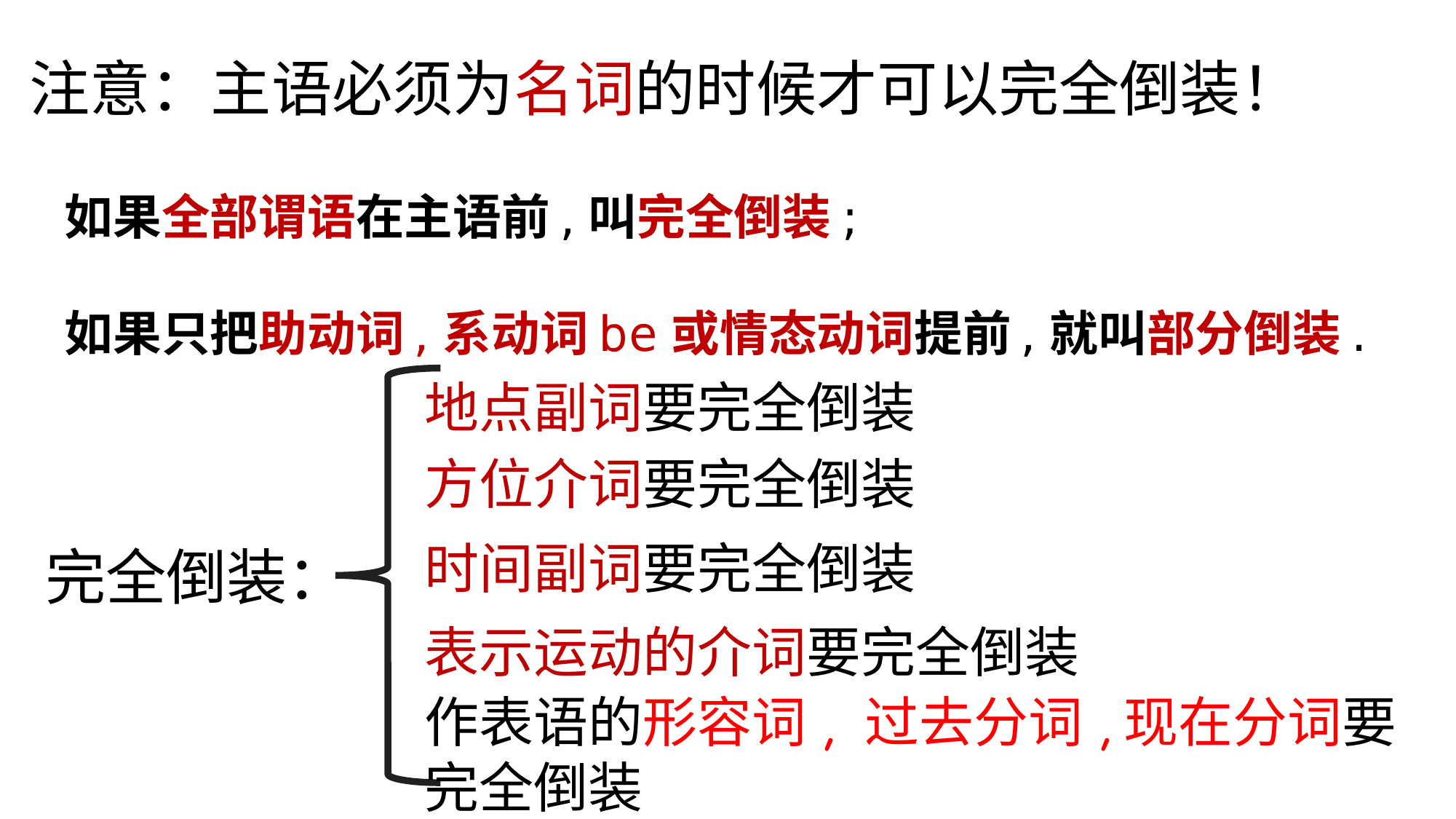

注意：主语必须为名词的时候才可以完全倒装！
   如果全部谓语在主语前,叫完全倒装;

   如果只把助动词,系动词be或情态动词提前,就叫部分倒装.
地点副词要完全倒装

方位介词要完全倒装
时间副词要完全倒装
完全倒装：
表示运动的介词要完全倒装
作表语的形容词, 过去分词,现在分词要完全倒装